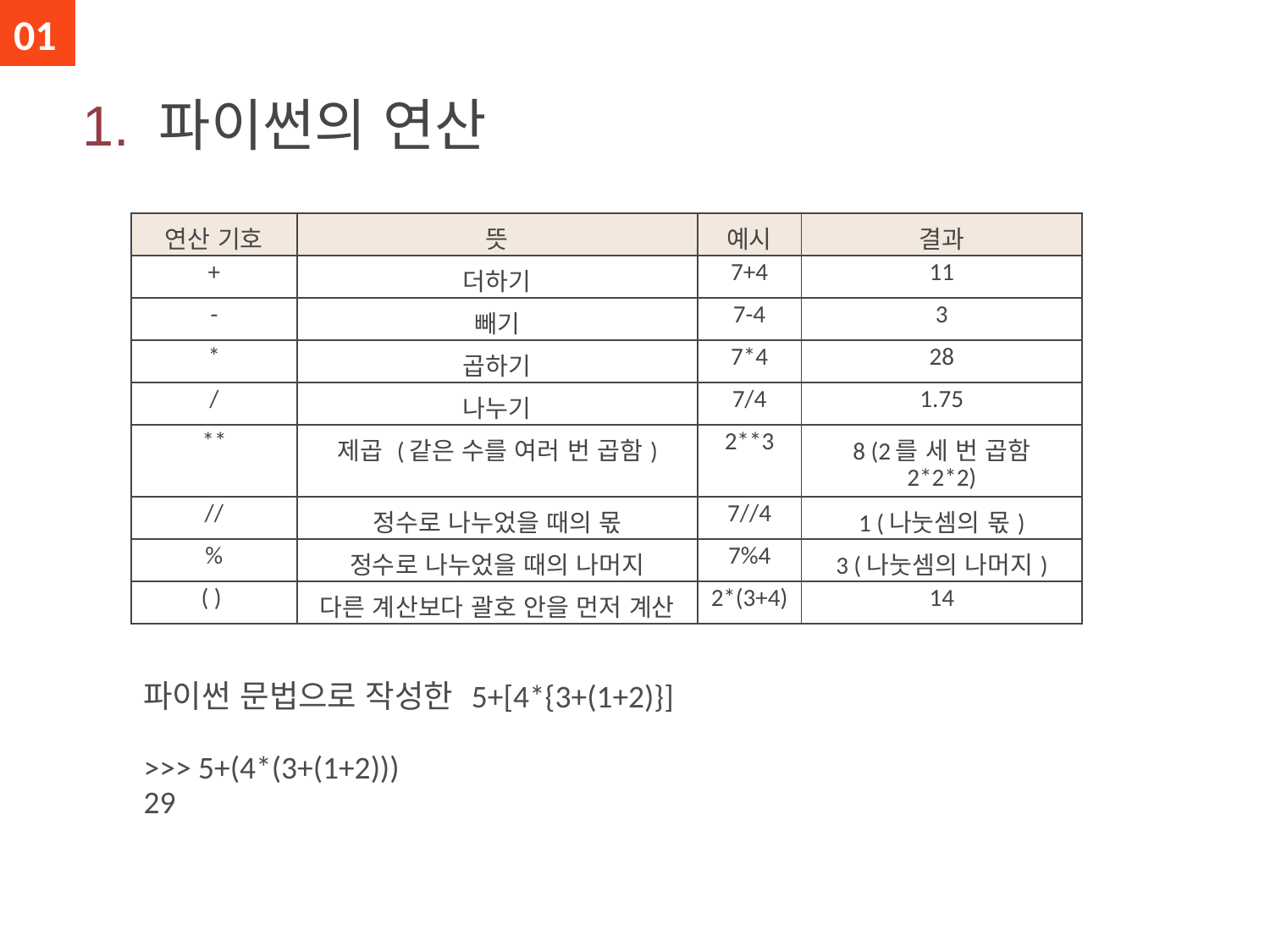

01
# 1. 파이썬의 연산
| 연산 기호 | 뜻 | 예시 | 결과 |
| --- | --- | --- | --- |
| + | 더하기 | 7+4 | 11 |
| - | 빼기 | 7-4 | 3 |
| \* | 곱하기 | 7\*4 | 28 |
| / | 나누기 | 7/4 | 1.75 |
| \*\* | 제곱 (같은 수를 여러 번 곱함) | 2\*\*3 | 8 (2를 세 번 곱함 2\*2\*2) |
| // | 정수로 나누었을 때의 몫 | 7//4 | 1 (나눗셈의 몫) |
| % | 정수로 나누었을 때의 나머지 | 7%4 | 3 (나눗셈의 나머지) |
| ( ) | 다른 계산보다 괄호 안을 먼저 계산 | 2\*(3+4) | 14 |
파이썬 문법으로 작성한 5+[4*{3+(1+2)}]
>>> 5+(4*(3+(1+2)))
29